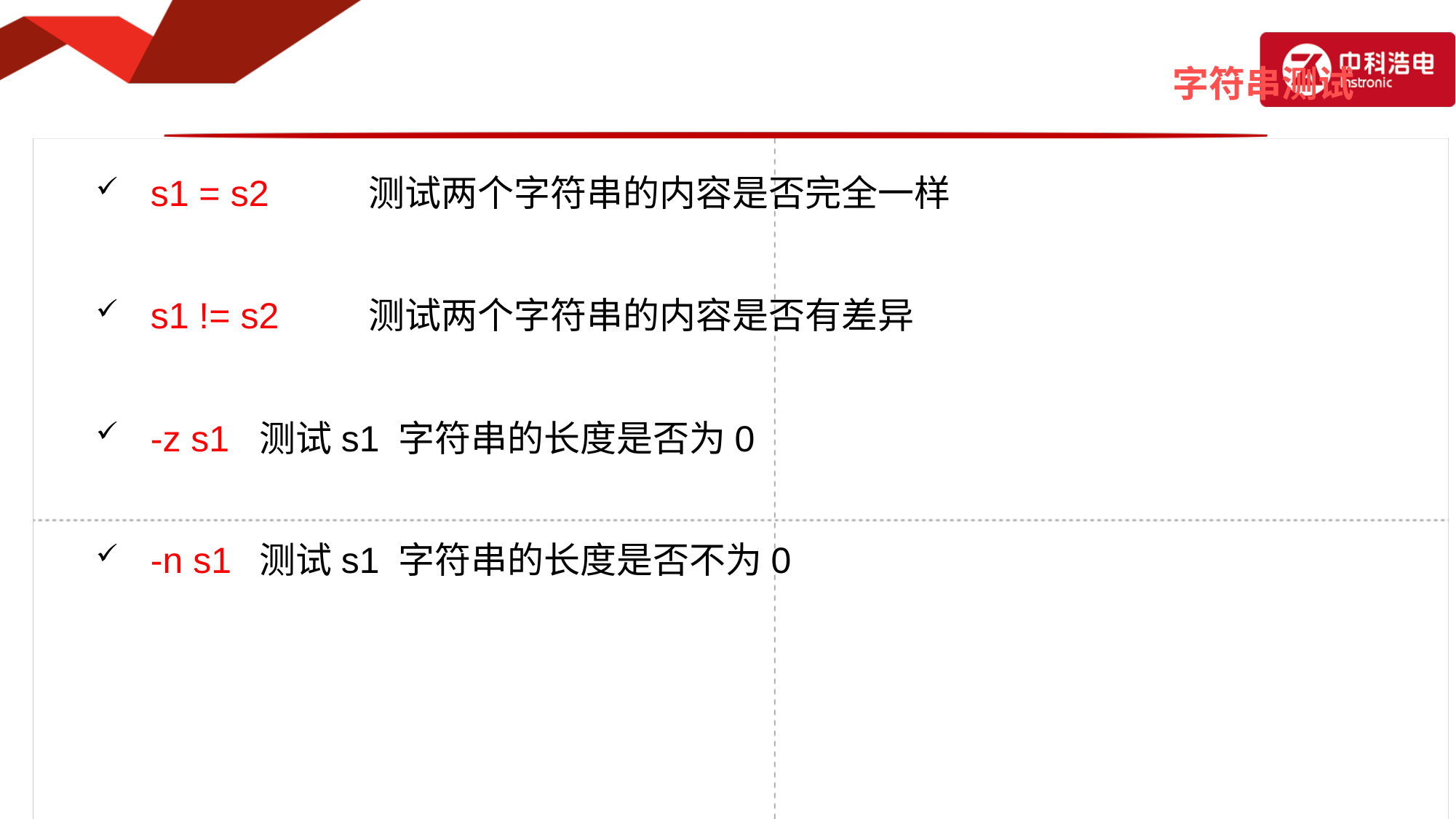

# 字符串测试
s1 = s2 	测试两个字符串的内容是否完全一样

s1 != s2	测试两个字符串的内容是否有差异

-z s1 	测试s1 字符串的长度是否为0

-n s1 	测试s1 字符串的长度是否不为0